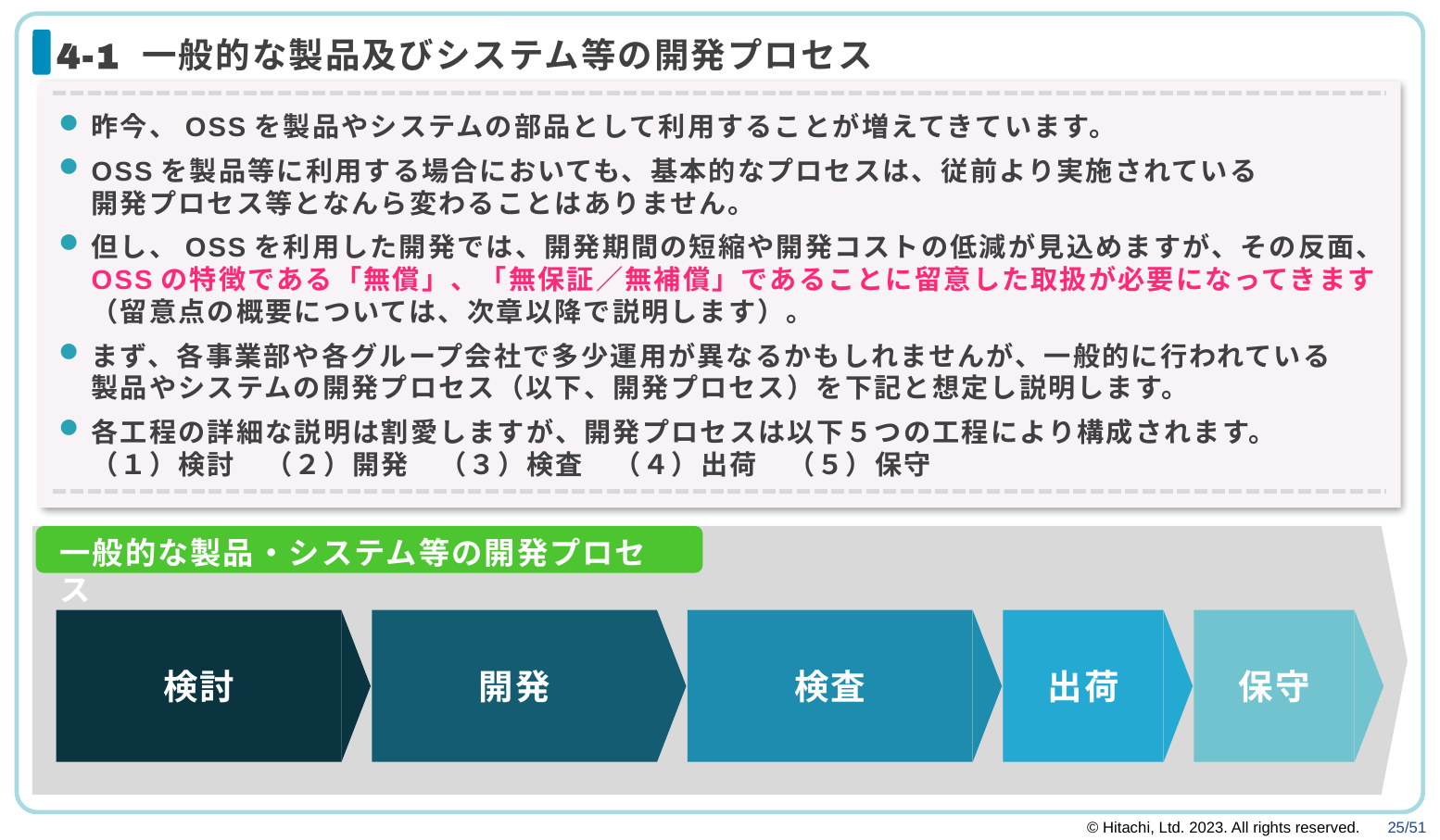

# 4-1 一般的な製品及びシステム等の開発プロセス

昨今、OSSを製品やシステムの部品として利用することが増えてきています。
OSSを製品等に利用する場合においても、基本的なプロセスは、従前より実施されている
開発プロセス等となんら変わることはありません。
但し、OSSを利用した開発では、開発期間の短縮や開発コストの低減が見込めますが、その反面、OSSの特徴である「無償」、「無保証／無補償」であることに留意した取扱が必要になってきます（留意点の概要については、次章以降で説明します）。
まず、各事業部や各グループ会社で多少運用が異なるかもしれませんが、一般的に行われている
製品やシステムの開発プロセス（以下、開発プロセス）を下記と想定し説明します。
各工程の詳細な説明は割愛しますが、開発プロセスは以下５つの工程により構成されます。　（１）検討　（２）開発　（３）検査　（４）出荷　（５）保守

一般的な製品・システム等の開発プロセス
検討

開発

検査

出荷

保守